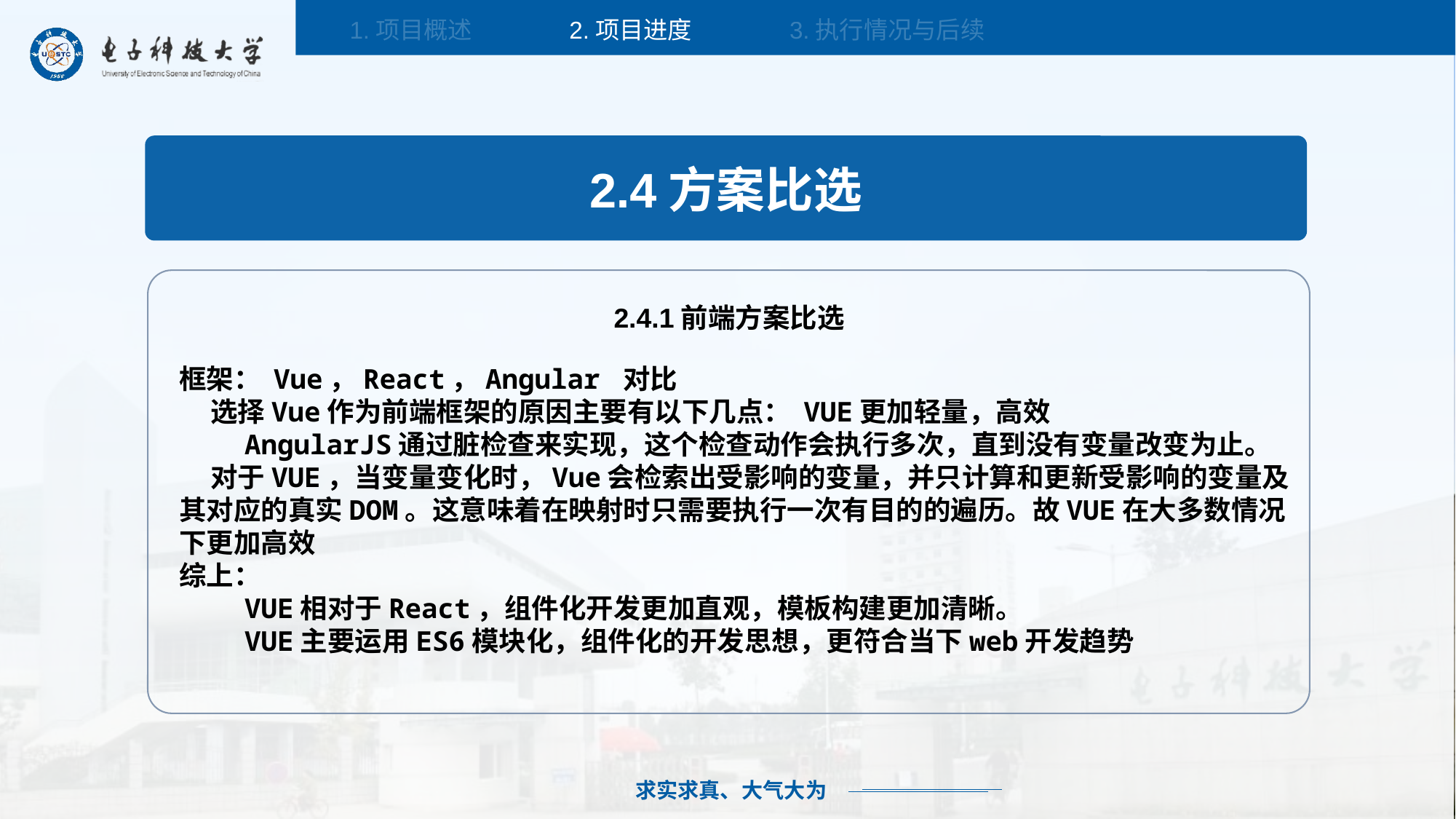

1.项目概述
2.项目进度
3.执行情况与后续
2.4方案比选

2.4.1前端方案比选
框架： Vue，React，Angular 对比
    选择Vue作为前端框架的原因主要有以下几点： VUE更加轻量，高效
    AngularJS通过脏检查来实现，这个检查动作会执行多次，直到没有变量改变为止。
    对于VUE，当变量变化时，Vue会检索出受影响的变量，并只计算和更新受影响的变量及其对应的真实DOM。这意味着在映射时只需要执行一次有目的的遍历。故VUE在大多数情况下更加高效
综上：
    VUE相对于React，组件化开发更加直观，模板构建更加清晰。
    VUE主要运用ES6模块化，组件化的开发思想，更符合当下web开发趋势